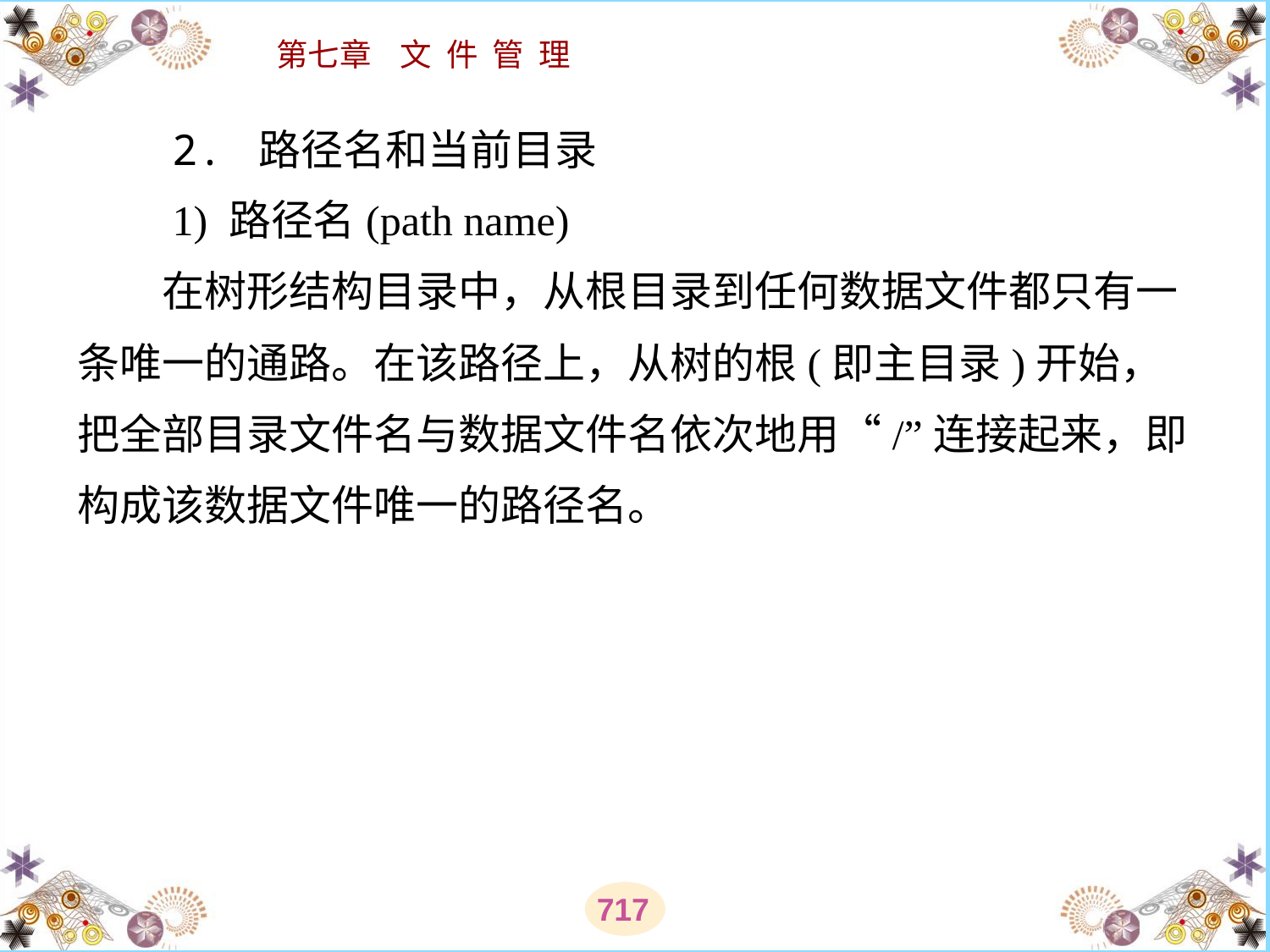

# 2. 路径名和当前目录 　　1) 路径名(path name) 　　在树形结构目录中，从根目录到任何数据文件都只有一条唯一的通路。在该路径上，从树的根(即主目录)开始，把全部目录文件名与数据文件名依次地用“/”连接起来，即构成该数据文件唯一的路径名。